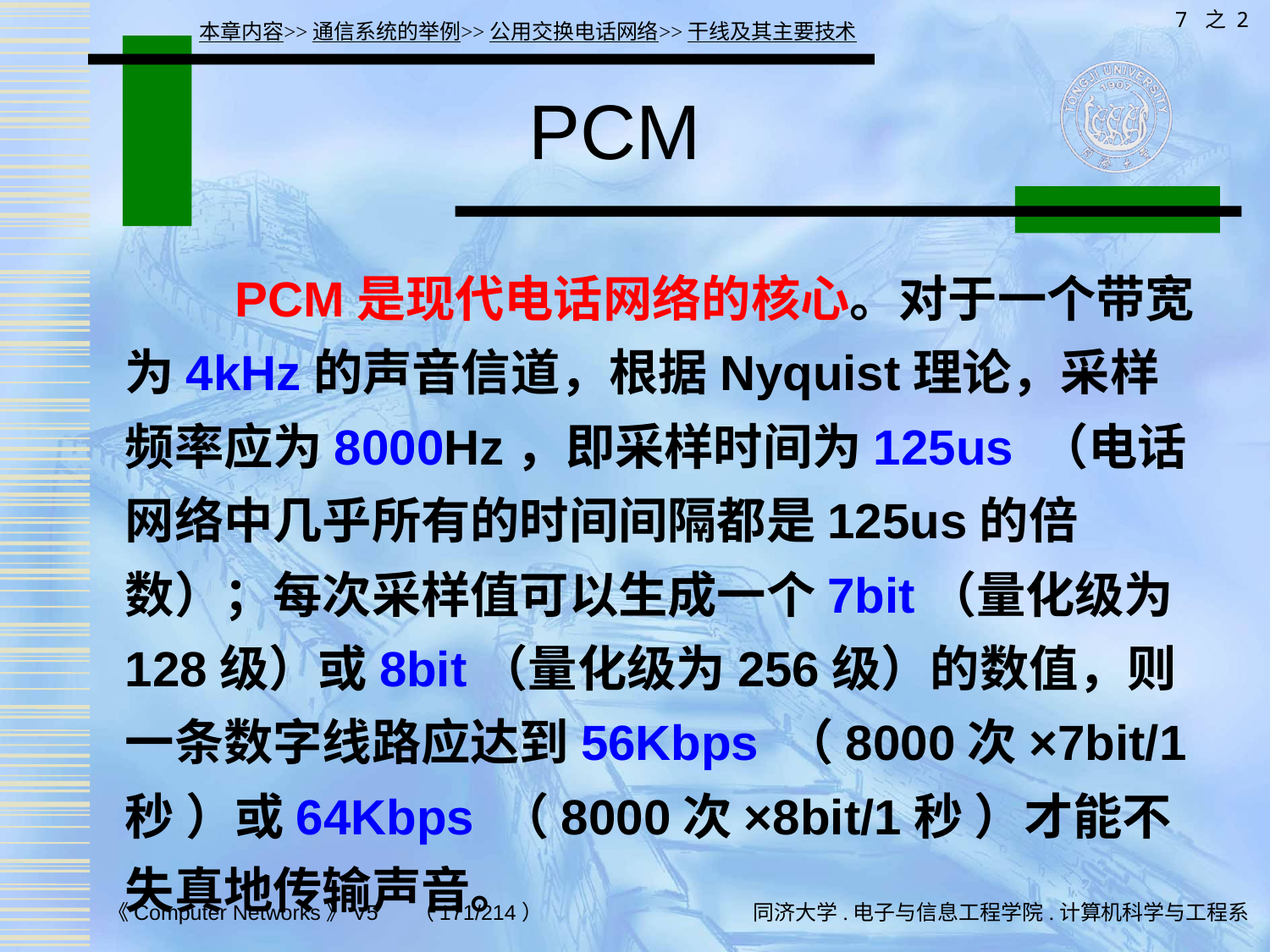

7 之 2
本章内容>>通信系统的举例>>公用交换电话网络>>干线及其主要技术
# PCM
        PCM是现代电话网络的核心。对于一个带宽为4kHz的声音信道，根据Nyquist理论，采样频率应为8000Hz，即采样时间为125us （电话网络中几乎所有的时间间隔都是125us的倍数）；每次采样值可以生成一个7bit（量化级为128级）或8bit（量化级为256级）的数值，则一条数字线路应达到56Kbps （8000次×7bit/1秒 ）或64Kbps （8000次×8bit/1秒 ）才能不失真地传输声音。